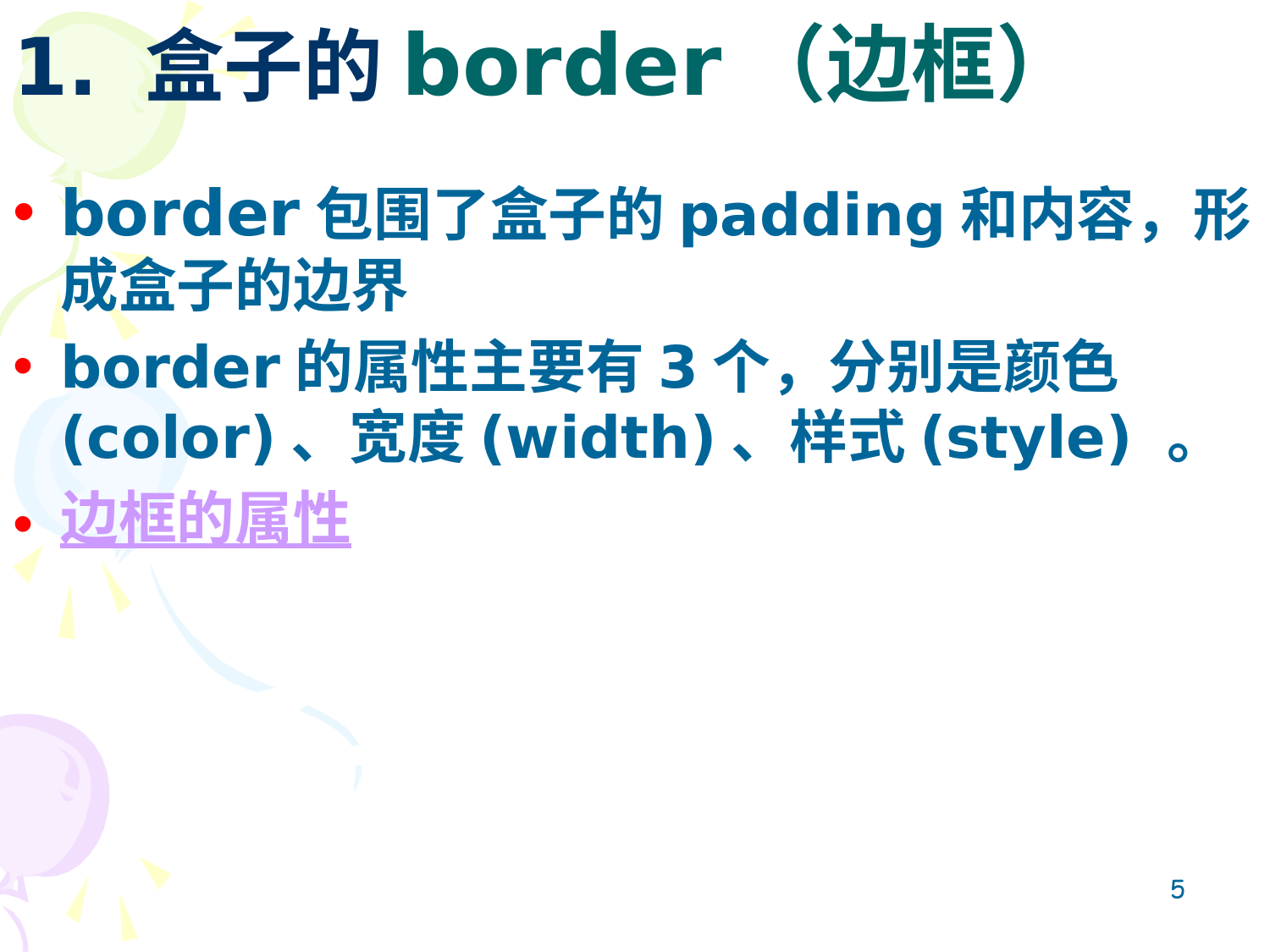

1. 盒子的border（边框）
border包围了盒子的padding和内容，形成盒子的边界
border的属性主要有3个，分别是颜色(color)、宽度(width)、样式(style) 。
边框的属性
5